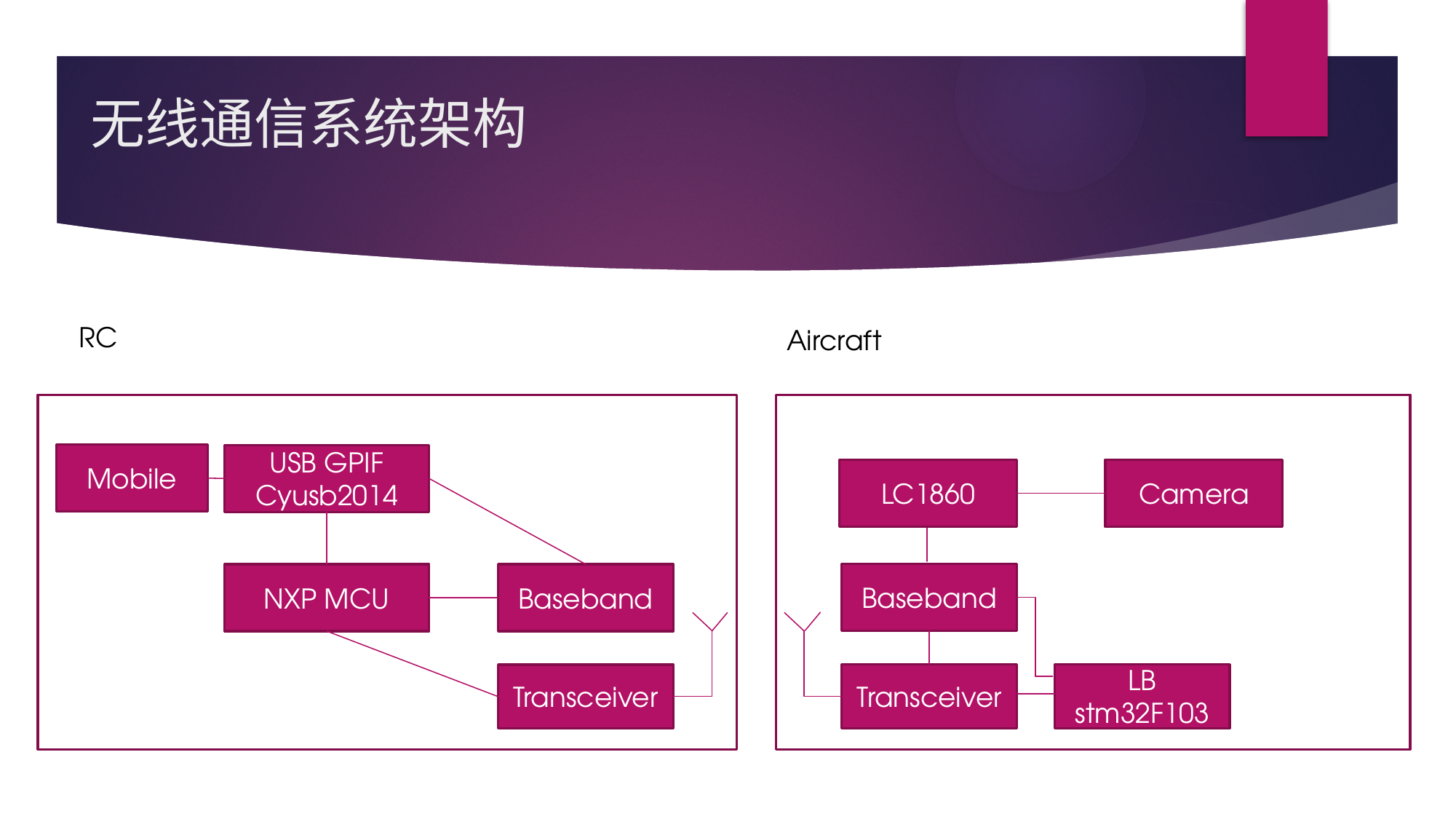

# 无线通信系统架构
RC
Aircraft

Mobile
USB GPIF Cyusb2014
Camera
LC1860
Baseband
NXP MCU
Baseband
Transceiver
LB stm32F103
Transceiver